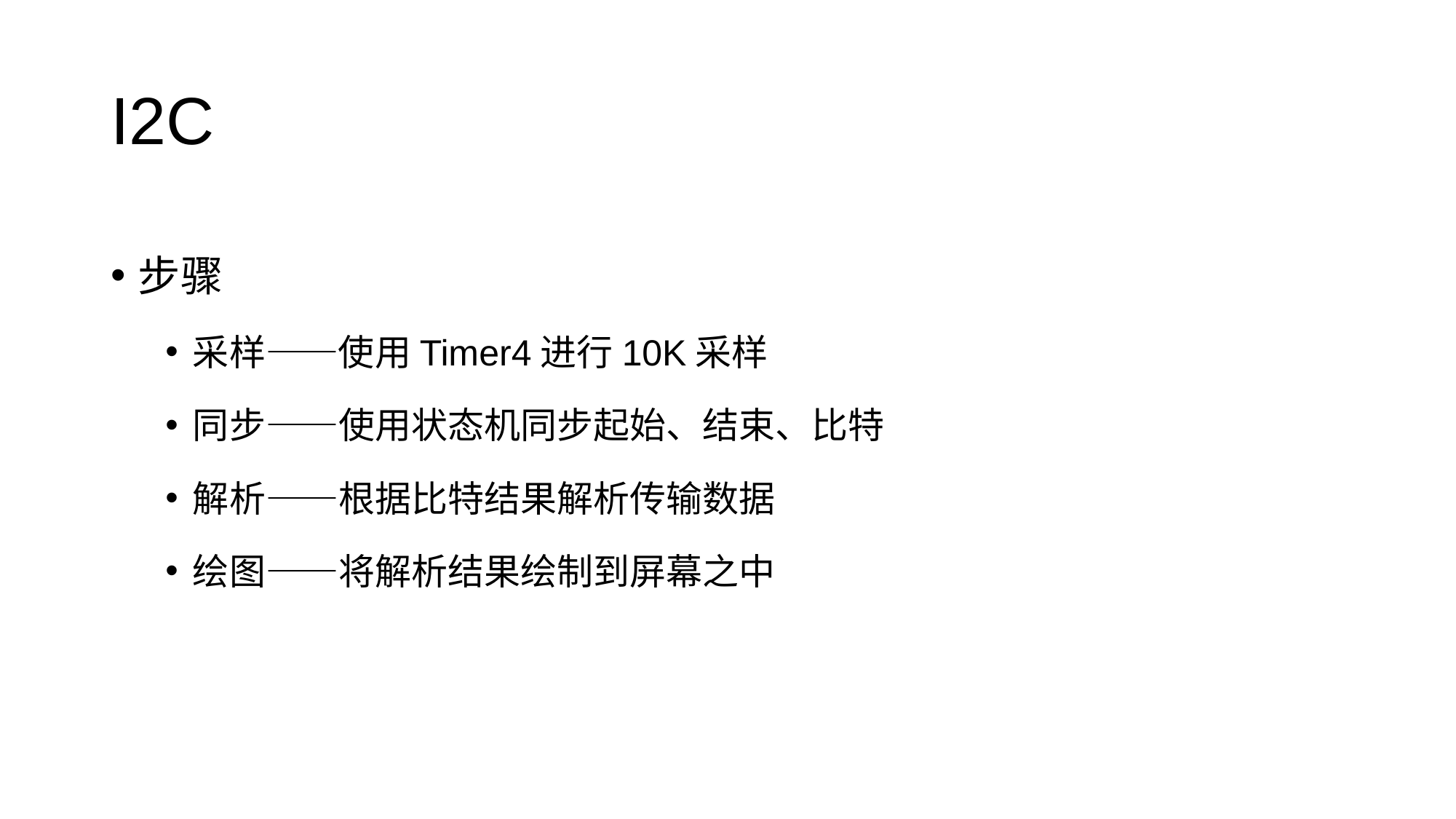

# I2C
步骤
采样——使用Timer4进行10K采样
同步——使用状态机同步起始、结束、比特
解析——根据比特结果解析传输数据
绘图——将解析结果绘制到屏幕之中